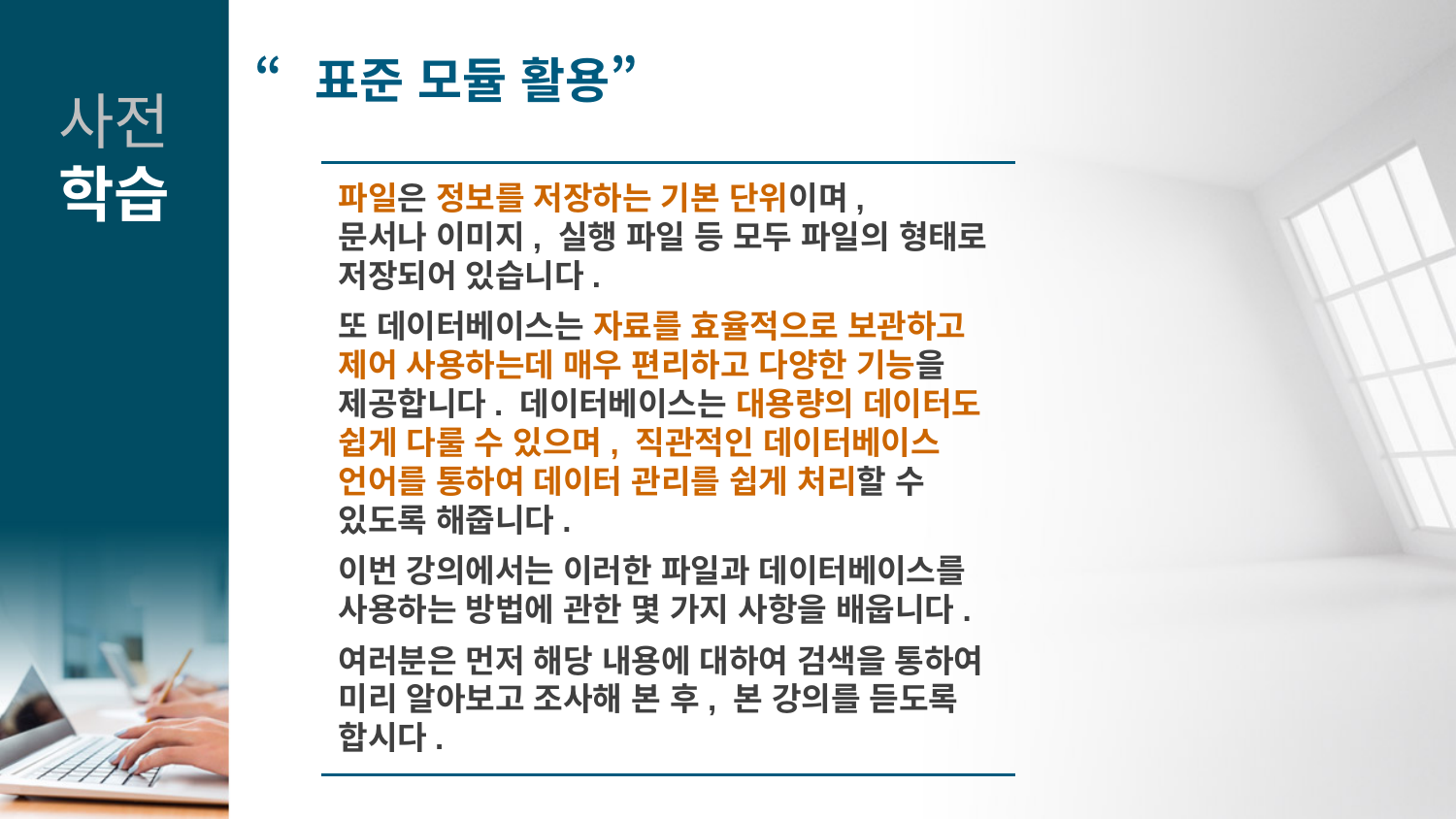

“표준 모듈 활용”
사전
학습
파일은 정보를 저장하는 기본 단위이며,
문서나 이미지, 실행 파일 등 모두 파일의 형태로 저장되어 있습니다.
또 데이터베이스는 자료를 효율적으로 보관하고 제어 사용하는데 매우 편리하고 다양한 기능을 제공합니다. 데이터베이스는 대용량의 데이터도 쉽게 다룰 수 있으며, 직관적인 데이터베이스 언어를 통하여 데이터 관리를 쉽게 처리할 수 있도록 해줍니다.
이번 강의에서는 이러한 파일과 데이터베이스를 사용하는 방법에 관한 몇 가지 사항을 배웁니다.
여러분은 먼저 해당 내용에 대하여 검색을 통하여 미리 알아보고 조사해 본 후, 본 강의를 듣도록 합시다.